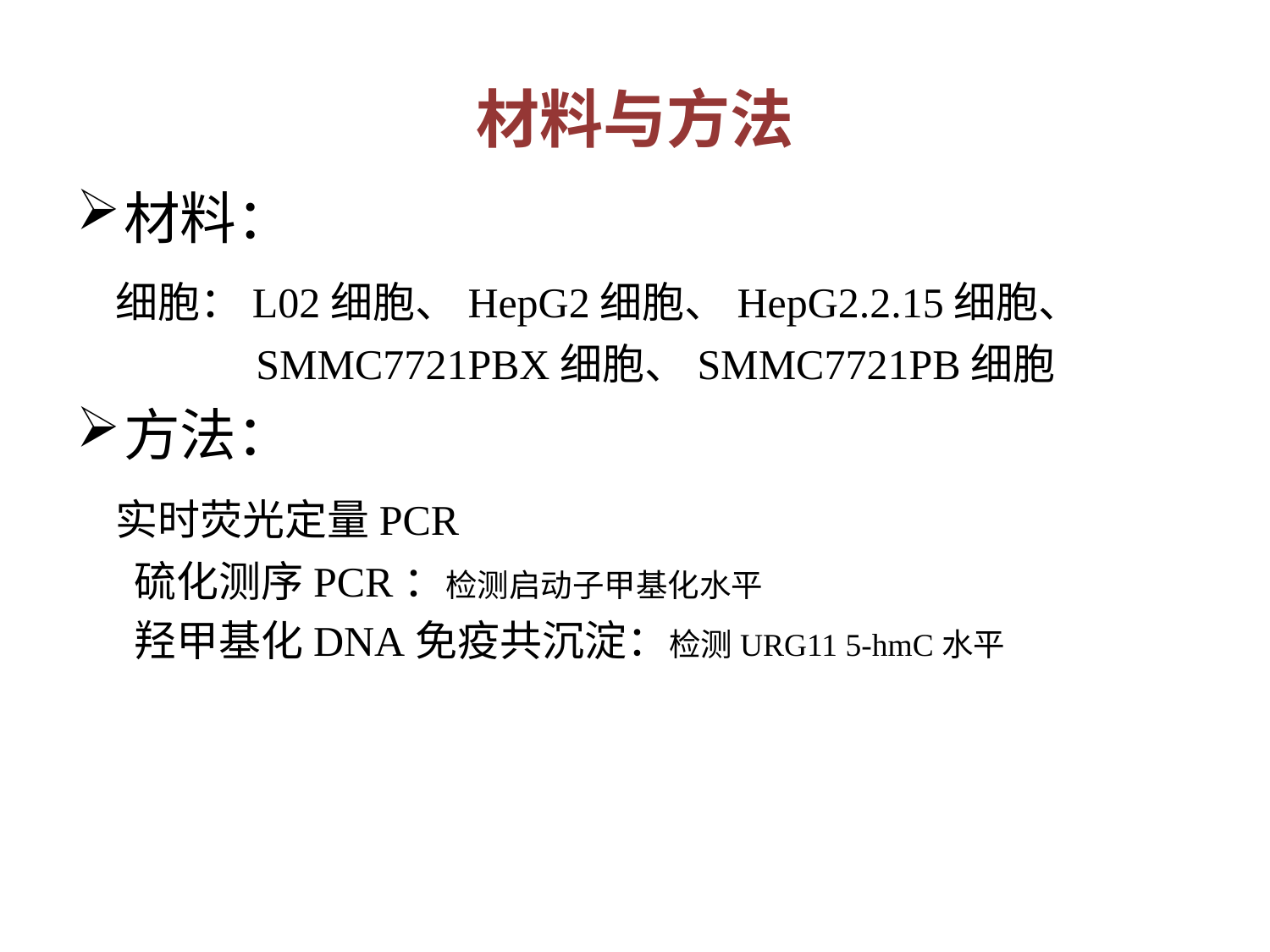

# 材料与方法
材料：
  细胞：L02细胞、HepG2细胞、HepG2.2.15细胞、
                 SMMC7721PBX细胞、SMMC7721PB细胞
方法：
  实时荧光定量PCR
     硫化测序PCR：检测启动子甲基化水平
     羟甲基化DNA免疫共沉淀：检测URG11 5-hmC水平